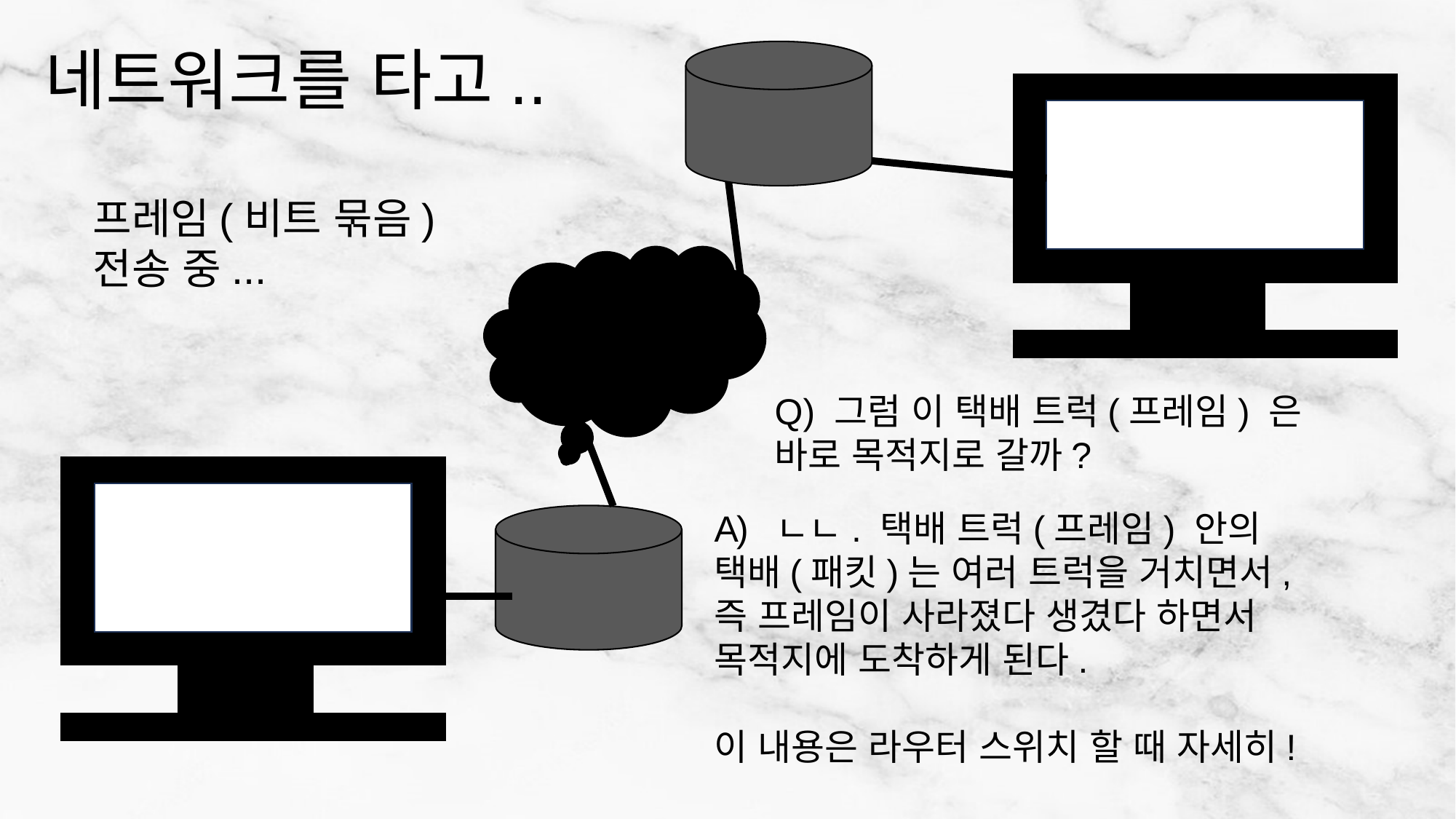

# 네트워크를 타고..

프레임(비트 묶음)
전송 중...

Q) 그럼 이 택배 트럭(프레임) 은
바로 목적지로 갈까?

ㄴㄴ. 택배 트럭(프레임) 안의
택배(패킷)는 여러 트럭을 거치면서,
즉 프레임이 사라졌다 생겼다 하면서 목적지에 도착하게 된다.

이 내용은 라우터 스위치 할 때 자세히!